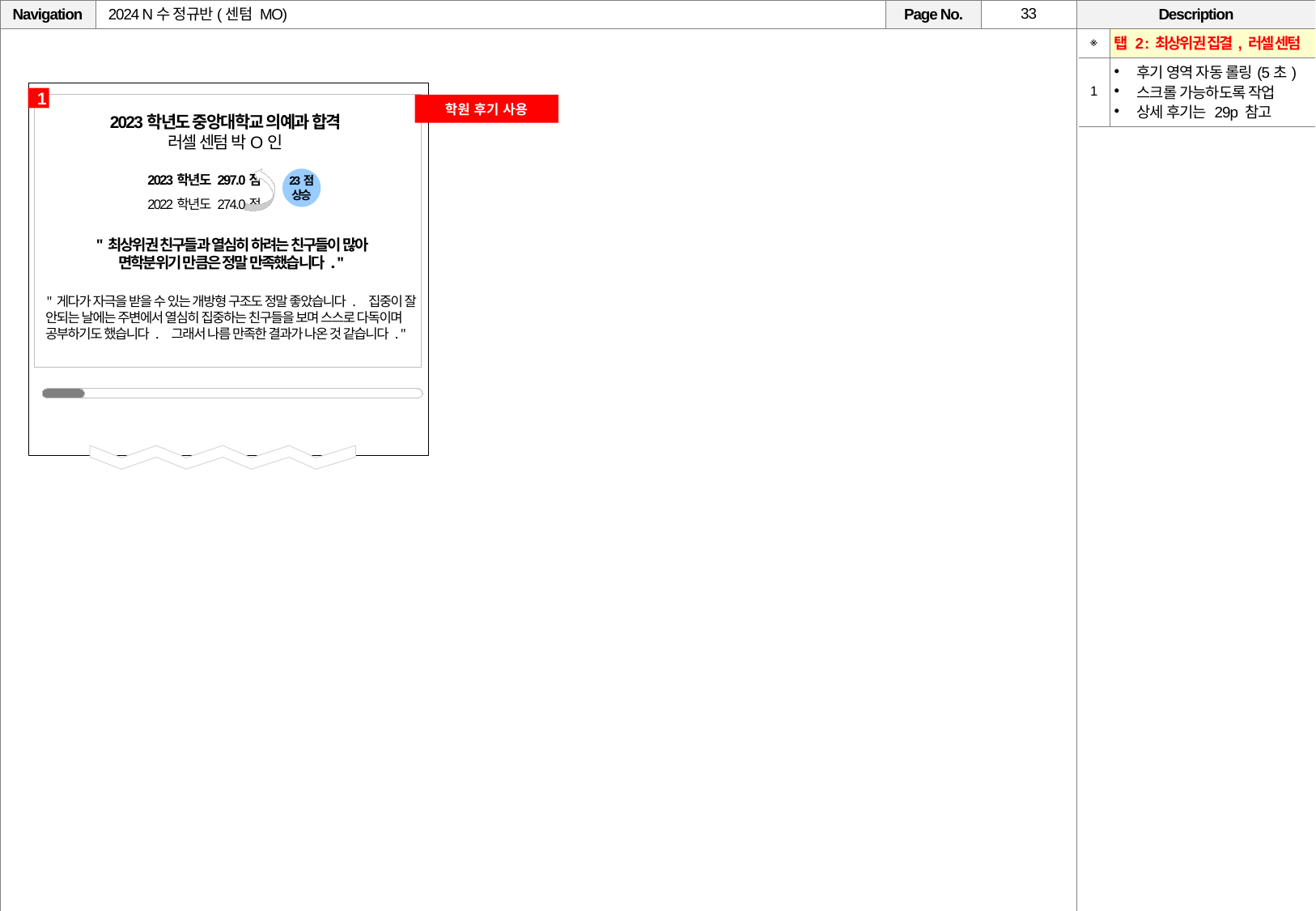

# 2024 N수 정규반(센텀 MO)
| ※ | 탭 2 : 최상위권 집결, 러셀 센텀 |
| --- | --- |
| 1 | 후기 영역 자동 롤링(5초) 스크롤 가능하도록 작업 상세 후기는 29p 참고 |

1

학원 후기 사용
2023학년도 중앙대학교 의예과 합격
러셀 센텀 박O인
2023학년도 297.0점
2022학년도 274.0점
23점
상승

"최상위권 친구들과 열심히 하려는 친구들이 많아
면학분위기 만큼은 정말 만족했습니다."
"게다가 자극을 받을 수 있는 개방형 구조도 정말 좋았습니다. 집중이 잘 안되는 날에는 주변에서 열심히 집중하는 친구들을 보며 스스로 다독이며 공부하기도 했습니다. 그래서 나름 만족한 결과가 나온 것 같습니다."